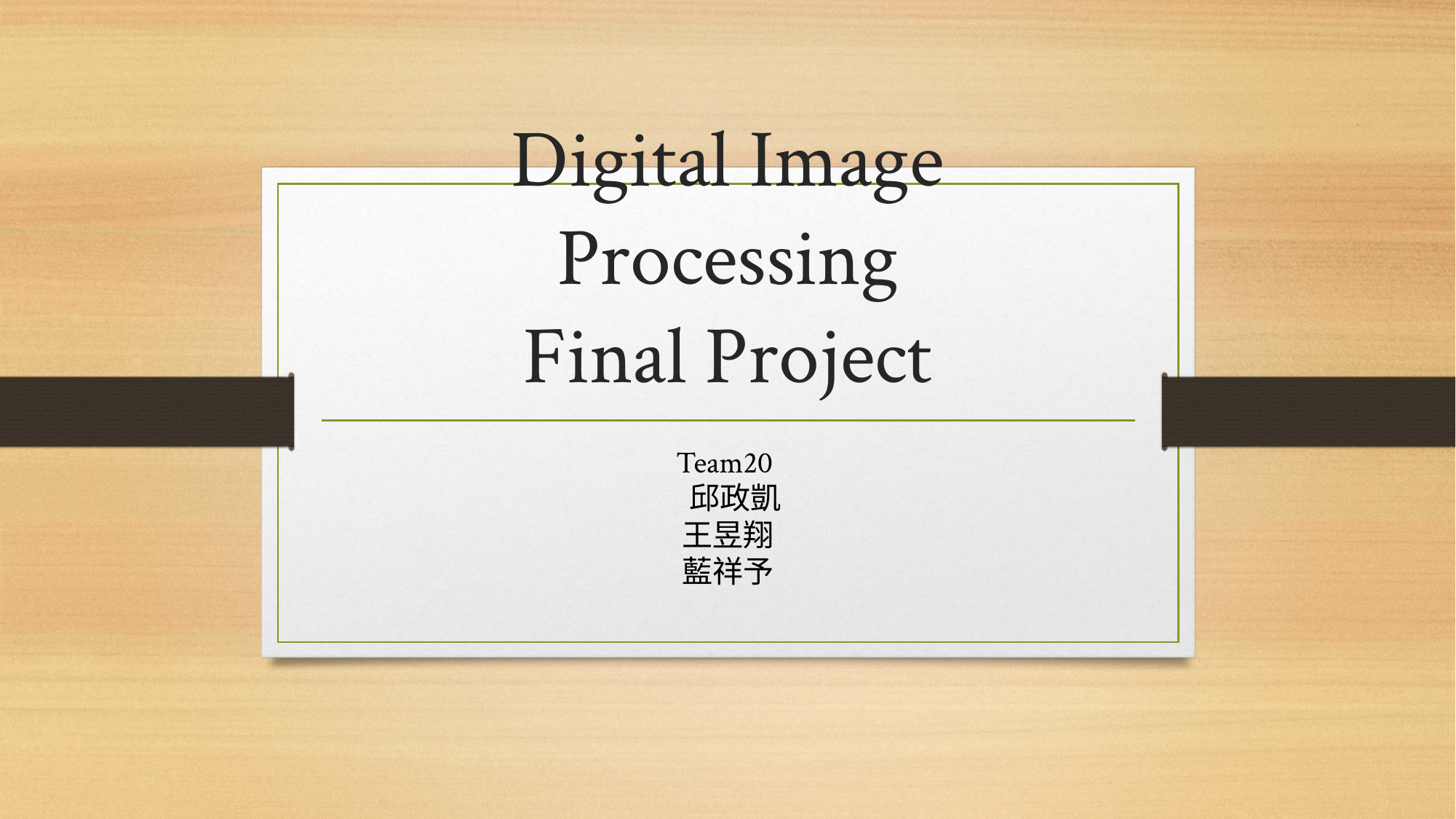

# Digital Image Processing Final Project
Team20
 邱政凱
王昱翔
藍祥予